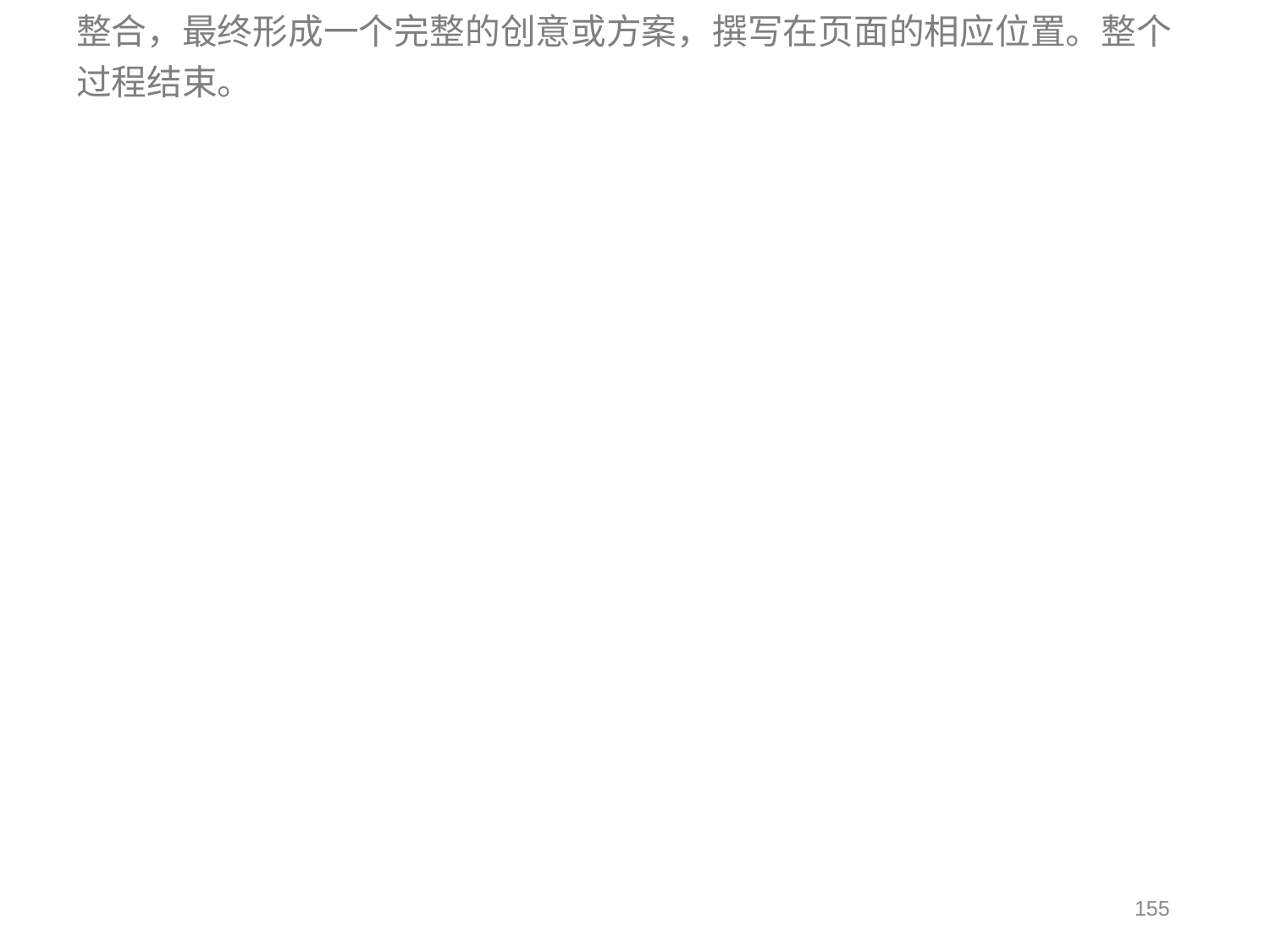

5.     即时在线模式（Real-time online mode）
5.1     前期准备
XLP思维分享与整合过程，需要一名主持人。在过程进行前，主持人需进行如下准备：
人员：确定参与讨论的人员，总人数6人为宜。
账号：每个人在网站平台上注册一个自己的账号。
在线讨论室：主持人在系统中创建一个主题讨论室，并等待参与者加入。
约定时间：主持人与全体参与者协调好一个约定的时间，所有人实时在线进行讨论。
加入讨论：每位参与者登录自己的账号并加入主题讨论室，人员全部到齐后即可开始。
5.2     流程
5.2.1     初始想法撰写（5分钟）
首先每个人在个人页面上撰写3个与讨论主题相关的想法或方案。
鼓励通过图形、简笔画等方式来描绘你的想法。
5.2.2     想法轮换批阅（5分钟×5=25分钟）
提交撰写内容，此时系统会自动分配给你另一些参与者刚刚撰写的内容。
阅读相应内容，包括最初的想法和后面追加的评论。
基于已有内容，在页面上写下自己想法、评论、修订等意见。
鼓励在已有文字、图表上进行批注。
重复执行上述过程5次，直至每个人都看到了其他所有人第一轮所撰写的内容并给予了相应批注。
5.2.3     回顾个人想法（5分钟）
再次提交内容，每个人这时会看到自己最初写下的内容及相应的批注。
阅读其他参与者对自己最初写下内容的评论及意见。
5.2.4     讨论并总结（10分钟）
团队进行在线讨论，整理每个人的意见，筛选出最受认可的部分进行整合，最终形成一个完整的创意或方案，撰写在页面的相应位置。整个过程结束。
155